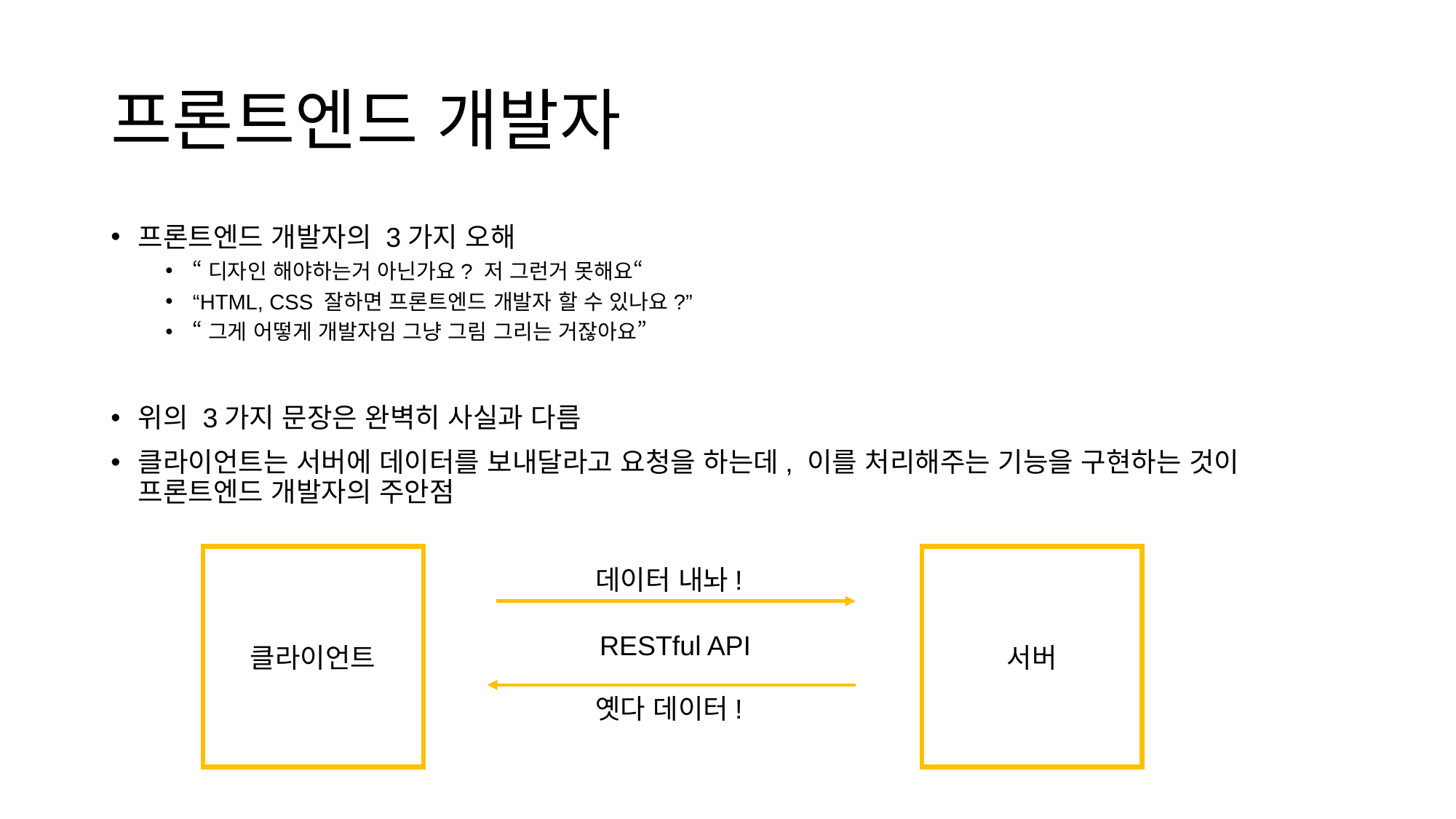

# 프론트엔드 개발자
프론트엔드 개발자의 3가지 오해
“디자인 해야하는거 아닌가요? 저 그런거 못해요“
“HTML, CSS 잘하면 프론트엔드 개발자 할 수 있나요?”
“그게 어떻게 개발자임 그냥 그림 그리는 거잖아요”

위의 3가지 문장은 완벽히 사실과 다름
클라이언트는 서버에 데이터를 보내달라고 요청을 하는데, 이를 처리해주는 기능을 구현하는 것이 프론트엔드 개발자의 주안점

서버
클라이언트
데이터 내놔!
RESTful API
옛다 데이터!